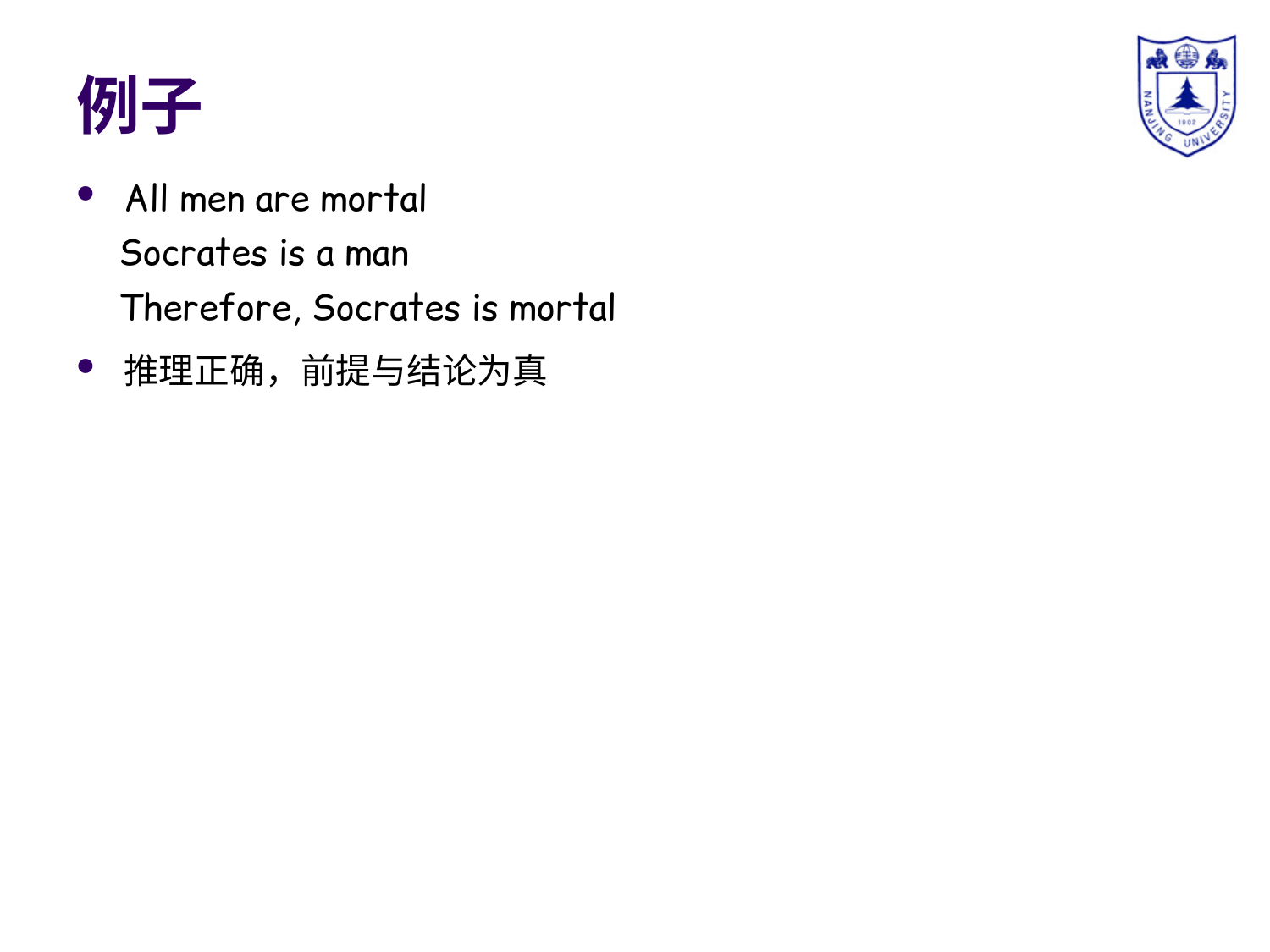

# 例子
All men are mortal
    Socrates is a man
    Therefore, Socrates is mortal
推理正确，前提与结论为真

8